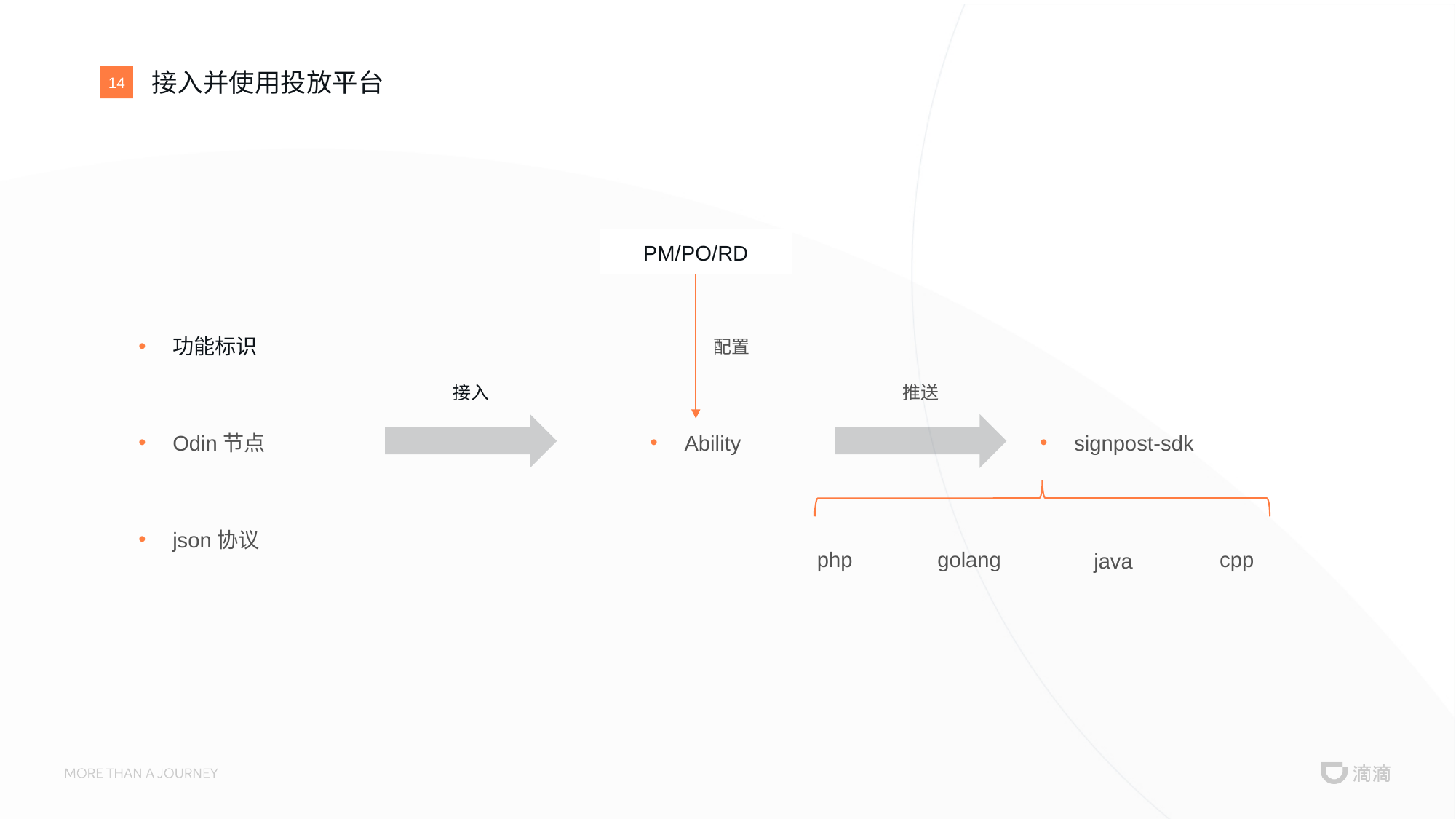

# 接入并使用投放平台
14
PM/PO/RD

功能标识
配置
接入
推送

Odin节点
Ability
signpost-sdk
json协议
php
golang
cpp
java